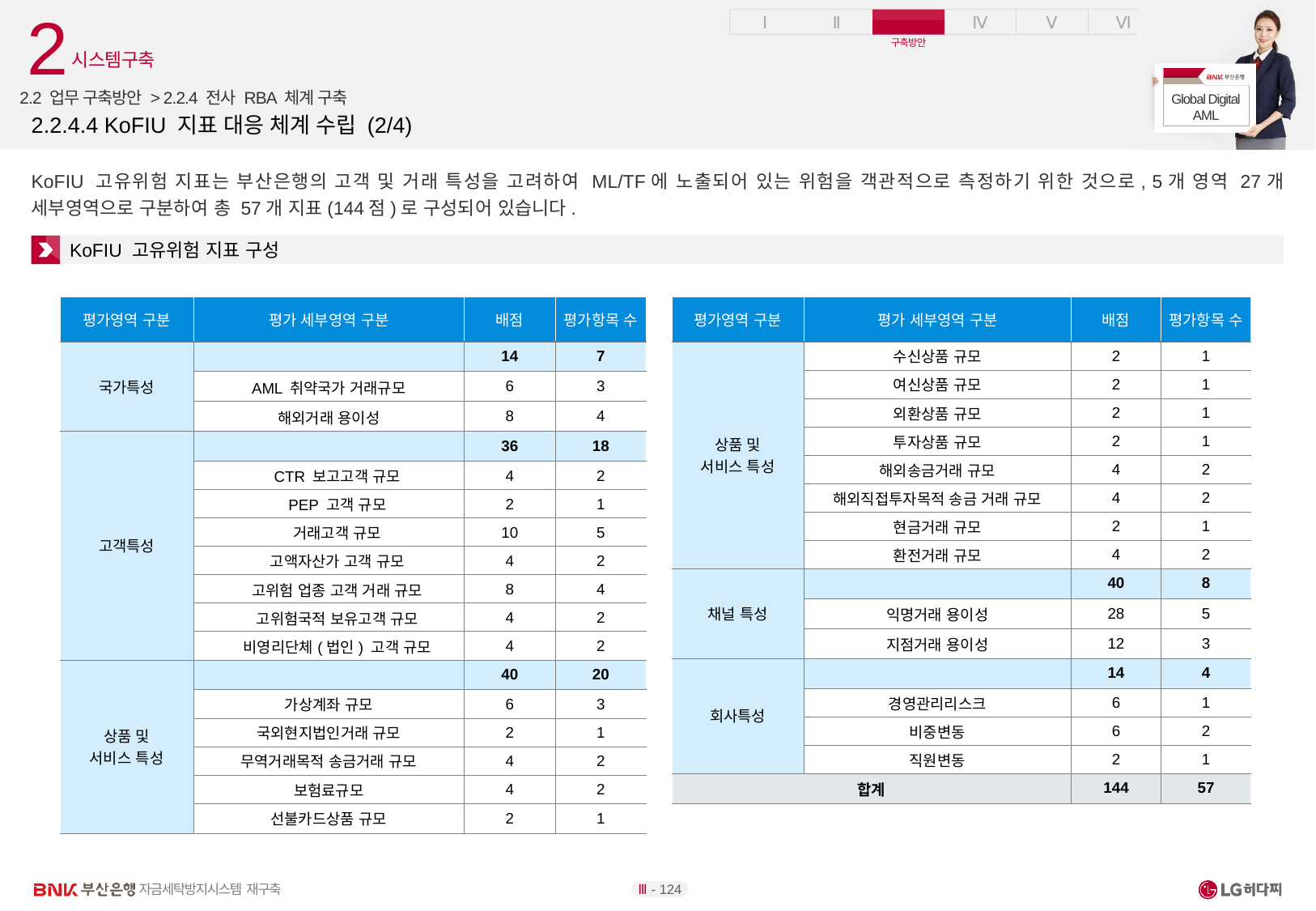

2
시스템구축
2.2 업무 구축방안 > 2.2.4 전사 RBA 체계 구축
# 2.2.4.4 KoFIU 지표 대응 체계 수립 (2/4)
KoFIU 고유위험 지표는 부산은행의 고객 및 거래 특성을 고려하여 ML/TF에 노출되어 있는 위험을 객관적으로 측정하기 위한 것으로, 5개 영역 27개 세부영역으로 구분하여 총 57개 지표(144점)로 구성되어 있습니다.
KoFIU 고유위험 지표 구성

| 평가영역 구분 | 평가 세부영역 구분 | 배점 | 평가항목 수 |
| --- | --- | --- | --- |
| 국가특성 |  | 14 | 7 |
|  | AML 취약국가 거래규모 | 6 | 3 |
|  | 해외거래 용이성 | 8 | 4 |
| 고객특성 |  | 36 | 18 |
|  | CTR 보고고객 규모 | 4 | 2 |
|  | PEP 고객 규모 | 2 | 1 |
|  | 거래고객 규모 | 10 | 5 |
|  | 고액자산가 고객 규모 | 4 | 2 |
|  | 고위험 업종 고객 거래 규모 | 8 | 4 |
|  | 고위험국적 보유고객 규모 | 4 | 2 |
|  | 비영리단체(법인) 고객 규모 | 4 | 2 |
| 상품 및 서비스 특성 |  | 40 | 20 |
|  | 가상계좌 규모 | 6 | 3 |
|  | 국외현지법인거래 규모 | 2 | 1 |
|  | 무역거래목적 송금거래 규모 | 4 | 2 |
|  | 보험료규모 | 4 | 2 |
|  | 선불카드상품 규모 | 2 | 1 |
| 평가영역 구분 | 평가 세부영역 구분 | 배점 | 평가항목 수 |
| --- | --- | --- | --- |
| 상품 및 서비스 특성 | 수신상품 규모 | 2 | 1 |
|  | 여신상품 규모 | 2 | 1 |
|  | 외환상품 규모 | 2 | 1 |
|  | 투자상품 규모 | 2 | 1 |
|  | 해외송금거래 규모 | 4 | 2 |
|  | 해외직접투자목적 송금 거래 규모 | 4 | 2 |
|  | 현금거래 규모 | 2 | 1 |
|  | 환전거래 규모 | 4 | 2 |
| 채널 특성 |  | 40 | 8 |
|  | 익명거래 용이성 | 28 | 5 |
|  | 지점거래 용이성 | 12 | 3 |
| 회사특성 |  | 14 | 4 |
|  | 경영관리리스크 | 6 | 1 |
|  | 비중변동 | 6 | 2 |
|  | 직원변동 | 2 | 1 |
| 합계 |  | 144 | 57 |
Ⅲ - 124